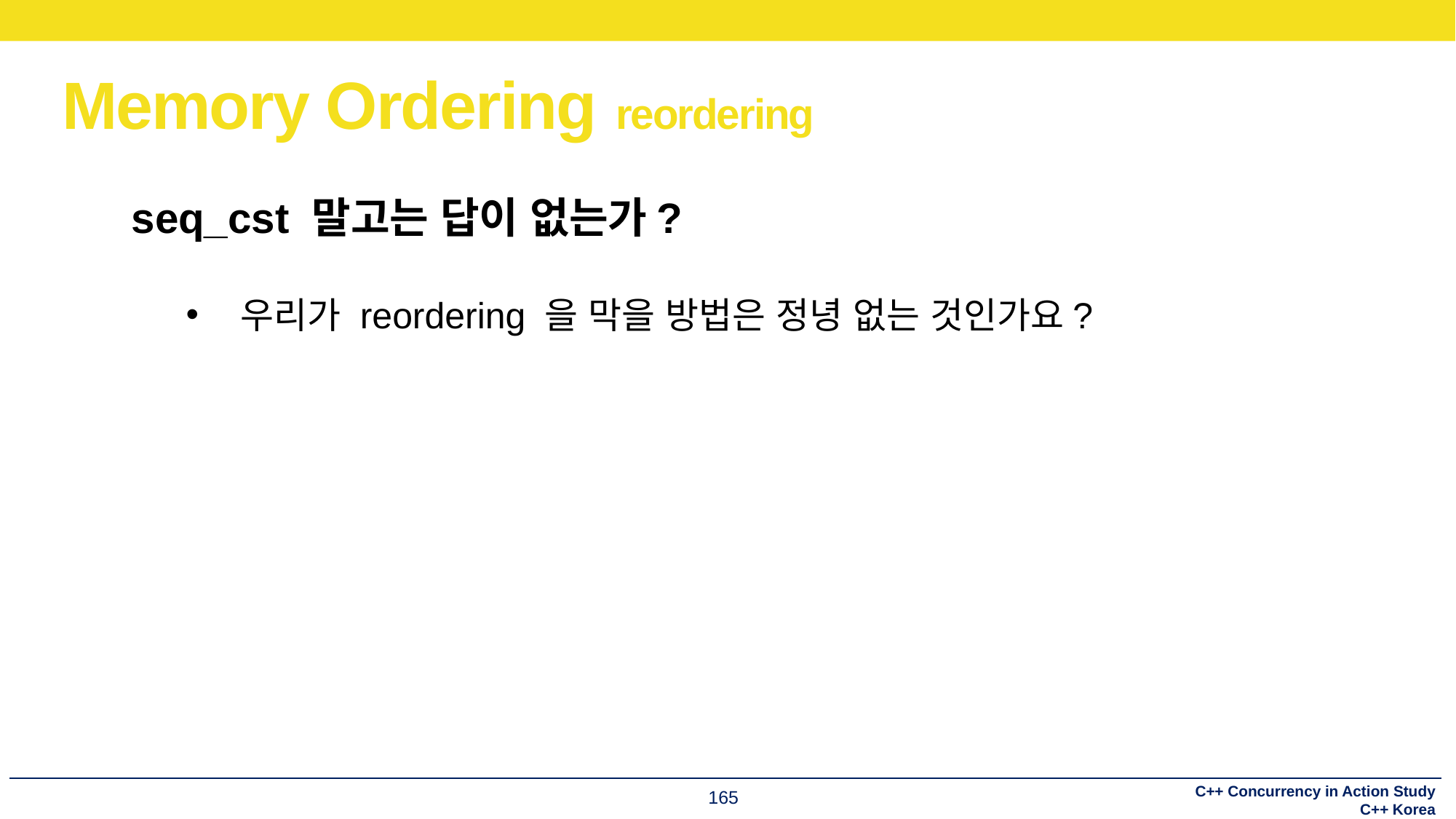

# Memory Ordering reordering
seq_cst 말고는 답이 없는가?

우리가 reordering 을 막을 방법은 정녕 없는 것인가요?
165